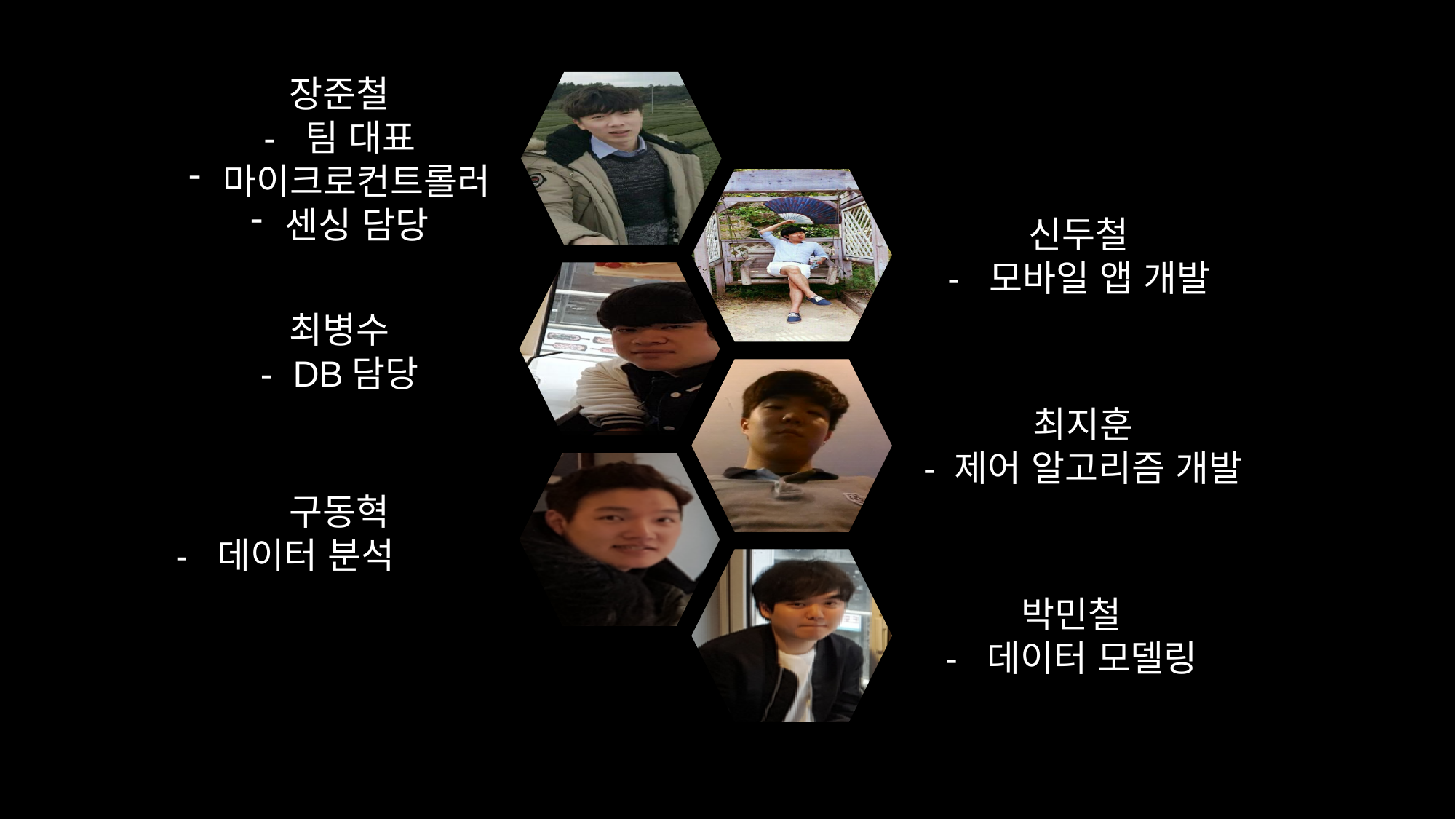

장준철
-  팀 대표
마이크로컨트롤러
센싱 담당

신두철
-  모바일 앱 개발

최병수
-  DB담당

최지훈
- 제어 알고리즘 개발

구동혁
-  데이터 분석

박민철
-  데이터 모델링